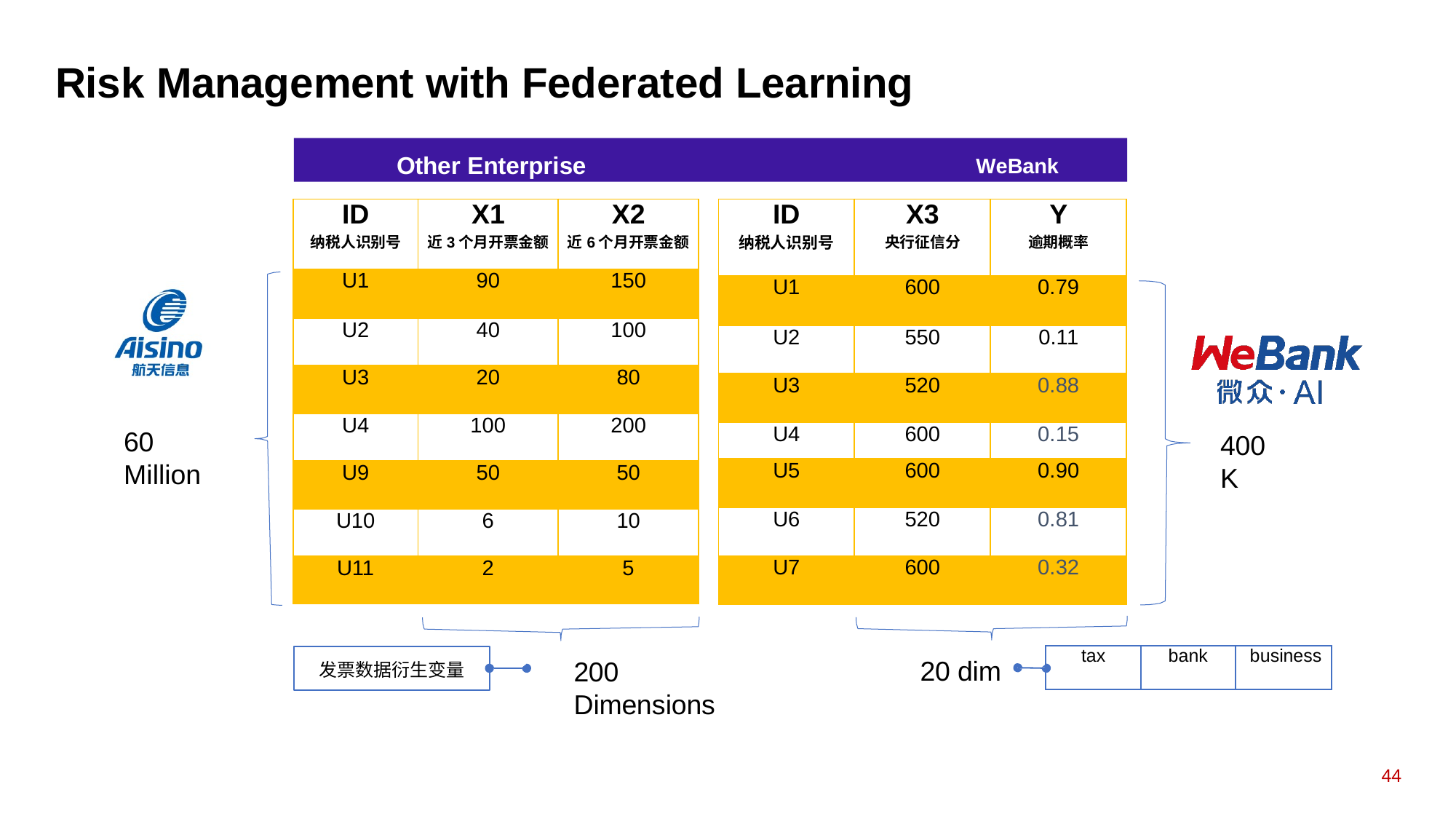

# Risk Management with Federated Learning
Other Enterprise	WeBank
| ID 纳税人识别号 | X1 近3个月开票金额 | X2 近6个月开票金额 |
| --- | --- | --- |
| U1 | 90 | 150 |
| U2 | 40 | 100 |
| U3 | 20 | 80 |
| U4 | 100 | 200 |
| U9 | 50 | 50 |
| U10 | 6 | 10 |
| U11 | 2 | 5 |
|  |  |  |
| ID 纳税人识别号 | X3 央行征信分 | Y 逾期概率 |  |
| --- | --- | --- | --- |
| U1 | 600 | 0.79 |  |
| U2 | 550 | 0.11 |  |
| U3 | 520 | 0.88 |  |
| U4 | 600 | 0.15 |  |
| U5 | 600 | 0.90 |  |
| U6 | 520 | 0.81 |  |
| U7 | 600 | 0.32 |  |
|  |  |  |  |

60
Million
400 K

| tax | bank | business |
| --- | --- | --- |

20 dim
200 Dimensions
发票数据衍生变量

44